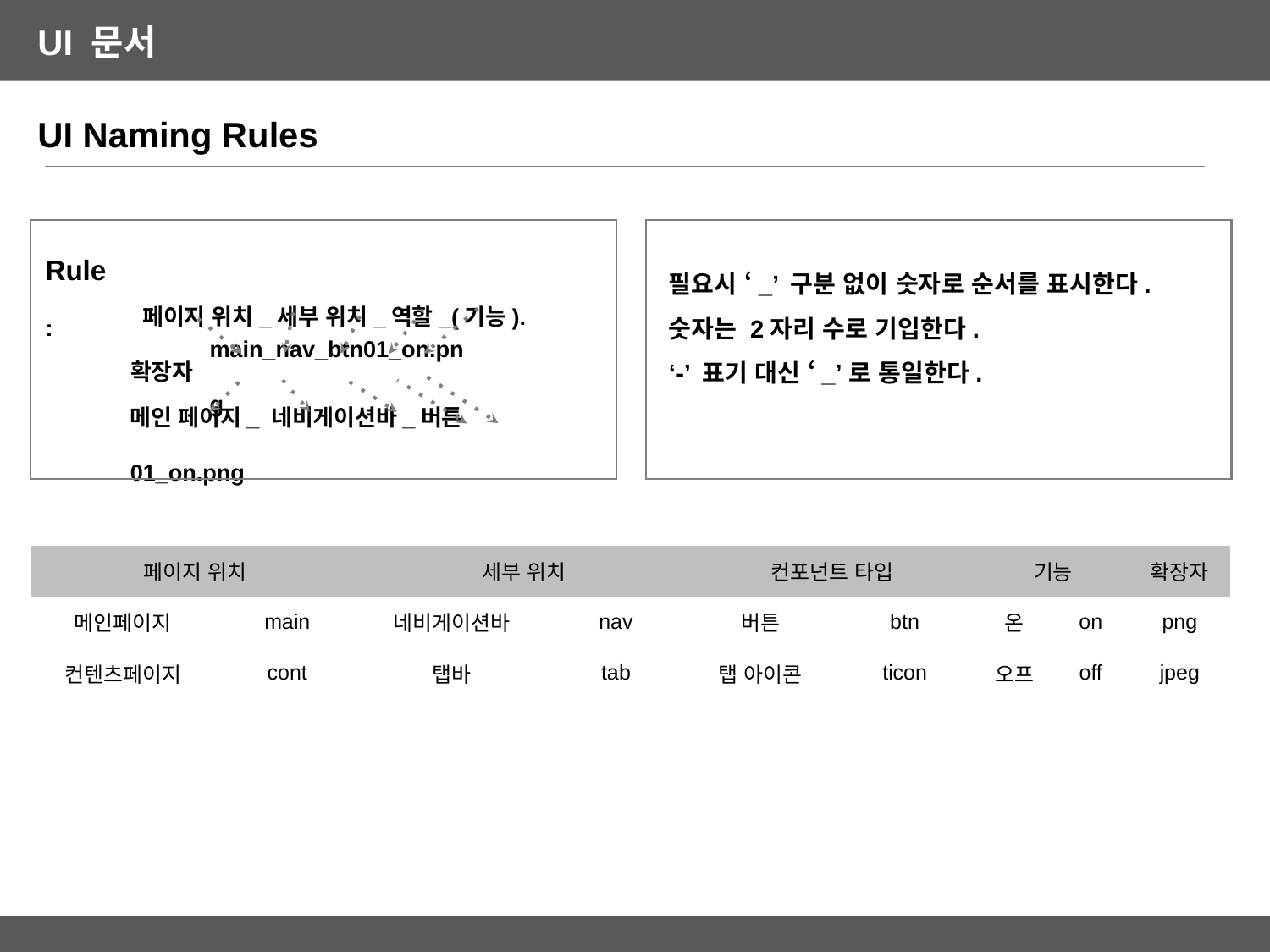

UI Naming Rules
Rule :

필요시 ‘_’ 구분 없이 숫자로 순서를 표시한다.
숫자는 2자리 수로 기입한다.
‘-’ 표기 대신 ‘_’로 통일한다.
 페이지 위치_세부 위치_역할_(기능).확장자
main_nav_btn01_on.png
메인 페이지_ 네비게이션바_버튼01_on.png
| 페이지 위치 |  | 세부 위치 |  | 컨포넌트 타입 |  | 기능 |  | 확장자 |
| --- | --- | --- | --- | --- | --- | --- | --- | --- |
| 메인페이지 | main | 네비게이션바 | nav | 버튼 | btn | 온 | on | png |
| 컨텐츠페이지 | cont | 탭바 | tab | 탭 아이콘 | ticon | 오프 | off | jpeg |
|  |  |  |  |  |  |  |  |  |
|  |  |  |  |  |  |  |  |  |
|  |  |  |  |  |  |  |  |  |
|  |  |  |  |  |  |  |  |  |